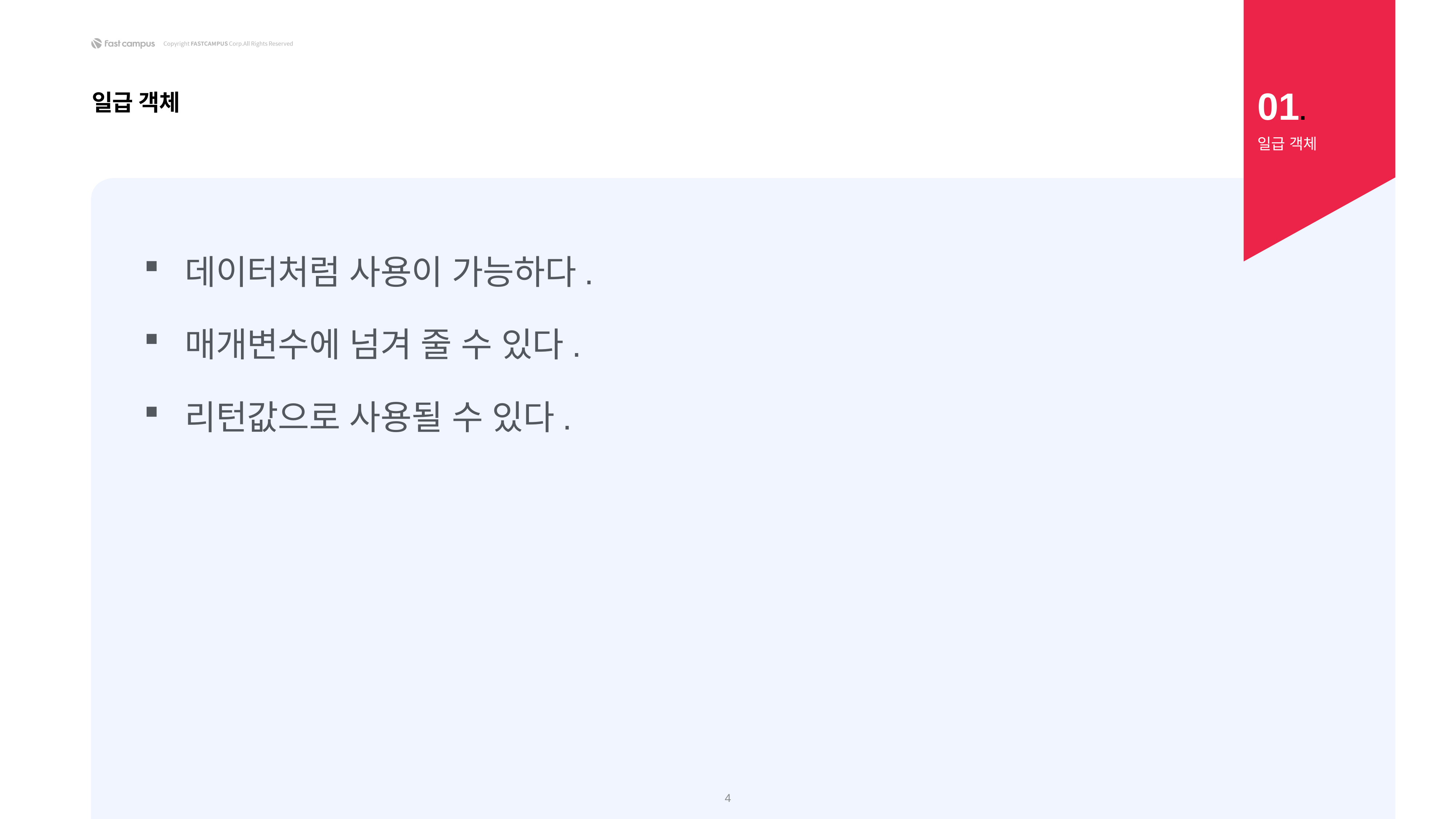

01.
일급 객체
일급 객체
데이터처럼 사용이 가능하다.
매개변수에 넘겨 줄 수 있다.
리턴값으로 사용될 수 있다.
4